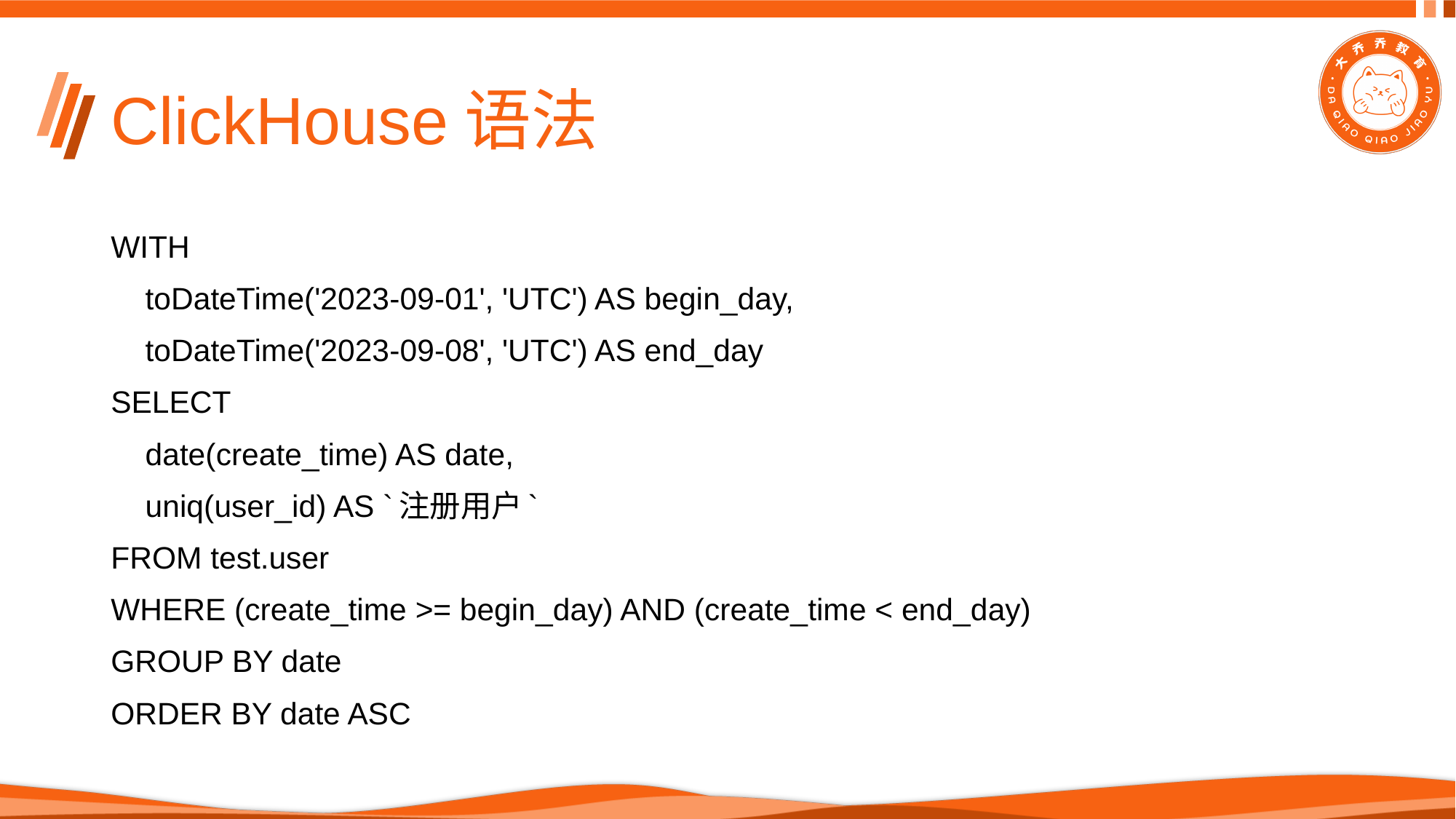

# ClickHouse语法
WITH
    toDateTime('2023-09-01', 'UTC') AS begin_day,
    toDateTime('2023-09-08', 'UTC') AS end_day
SELECT
    date(create_time) AS date,
    uniq(user_id) AS `注册用户`
FROM test.user
WHERE (create_time >= begin_day) AND (create_time < end_day)
GROUP BY date
ORDER BY date ASC